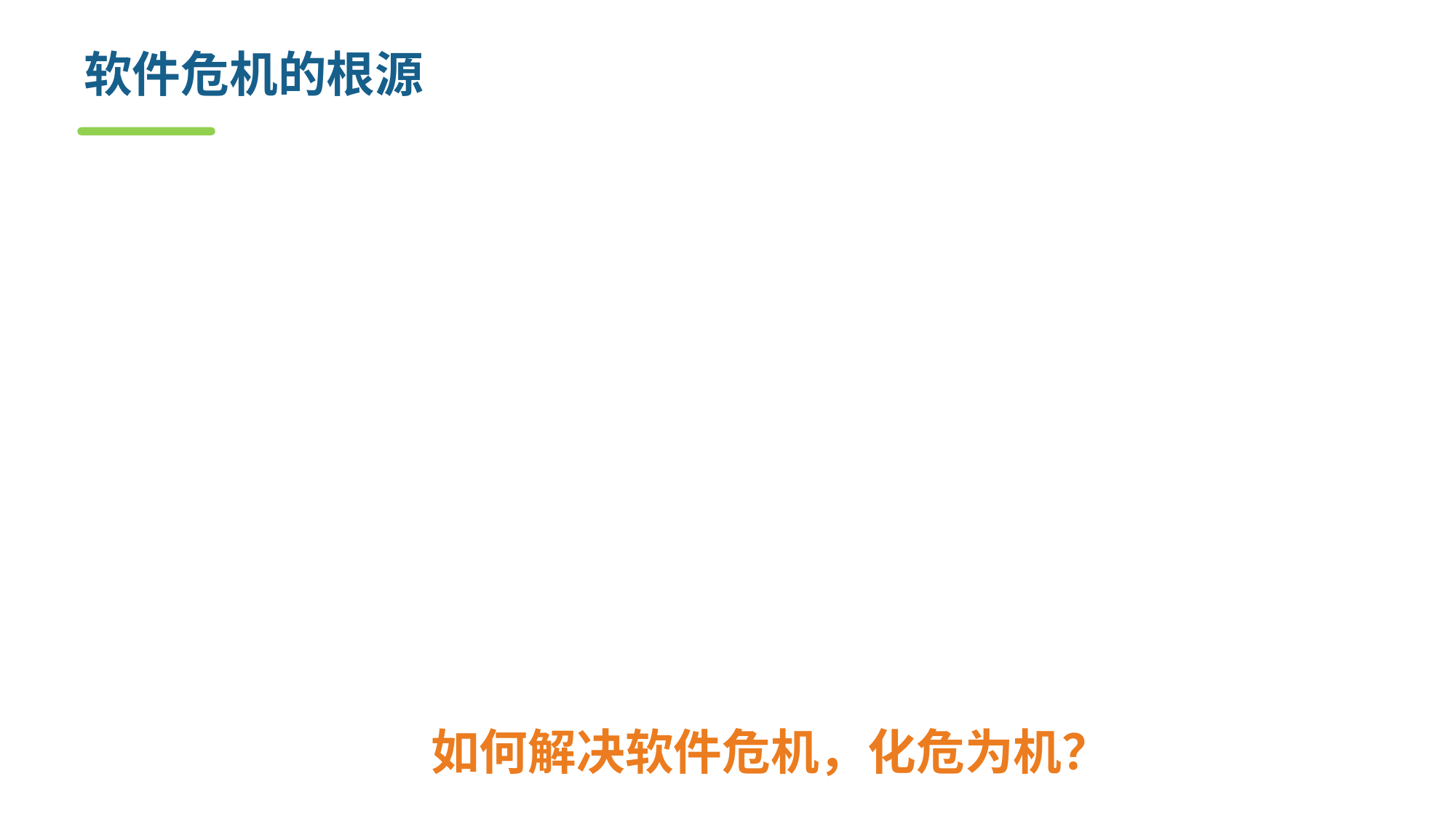

# 软件危机的根源
对软件这样一类复杂和特殊系统的认识不清
软件是新生事物，对其特点、规律性和复杂性认识不够
没有找到支持软件系统开发的有效方法
基础理论、关键技术、开发过程、支撑工具等
缺乏成功软件开发实践以及相应的开发经验
系统总结、认真分析、充分借鉴、吸取教训
如何解决软件危机，化危为机？
18